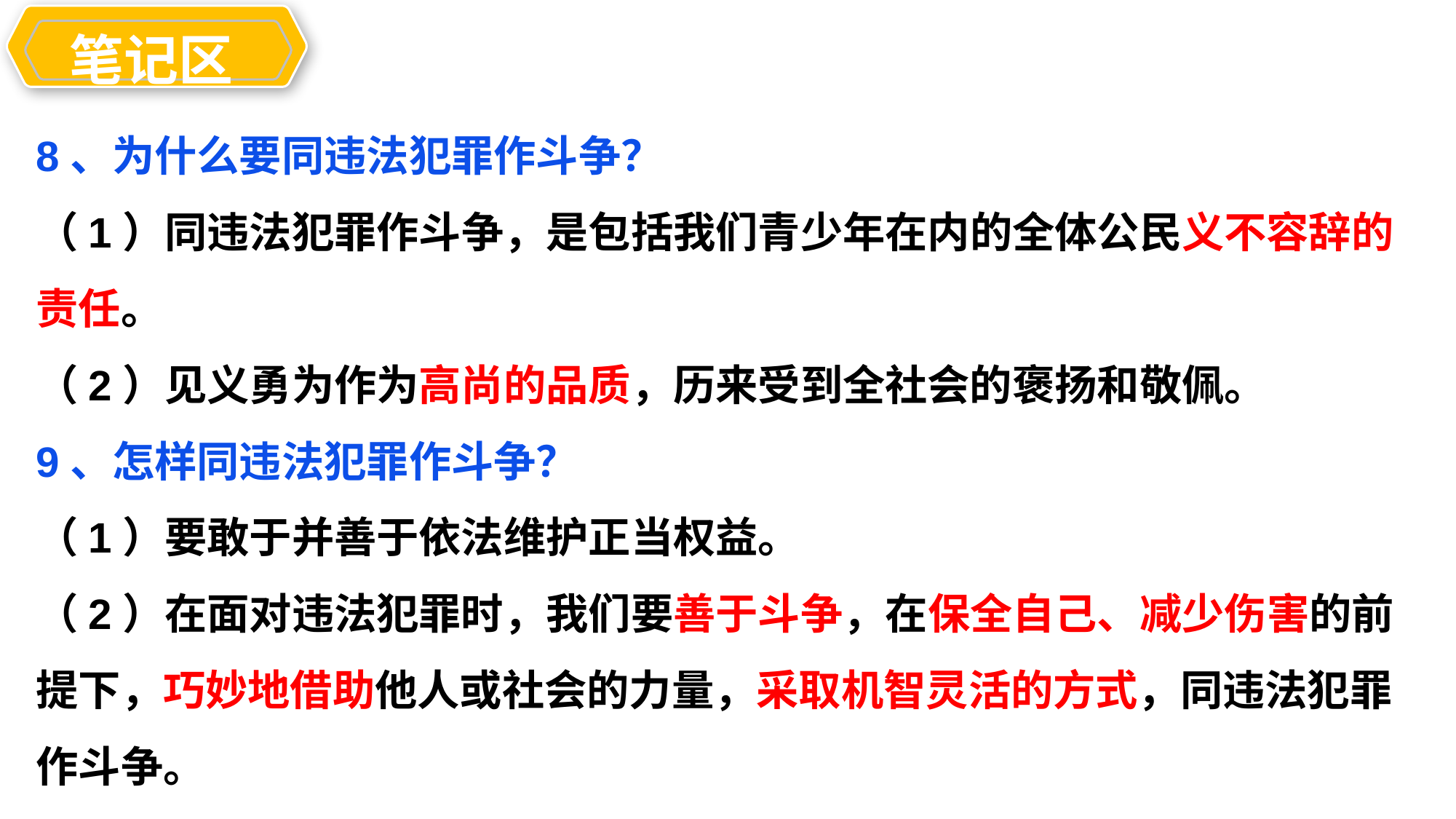

笔记区
教学目
8、为什么要同违法犯罪作斗争？
（1）同违法犯罪作斗争，是包括我们青少年在内的全体公民义不容辞的责任。
（2）见义勇为作为高尚的品质，历来受到全社会的褒扬和敬佩。
9、怎样同违法犯罪作斗争？
（1）要敢于并善于依法维护正当权益。
（2）在面对违法犯罪时，我们要善于斗争，在保全自己、减少伤害的前提下，巧妙地借助他人或社会的力量，采取机智灵活的方式，同违法犯罪作斗争。